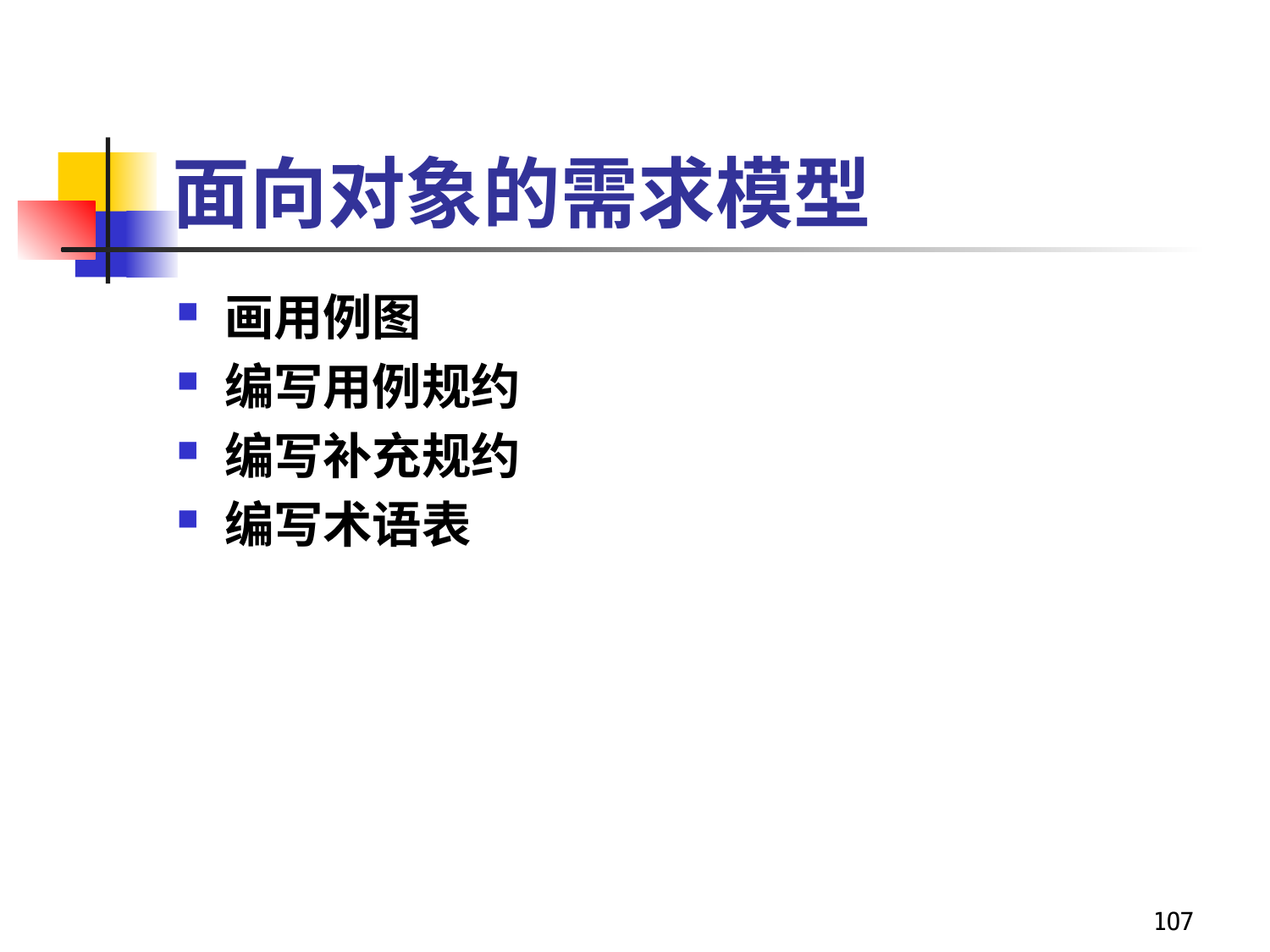

# 面向对象的需求模型
画用例图
编写用例规约
编写补充规约
编写术语表
107